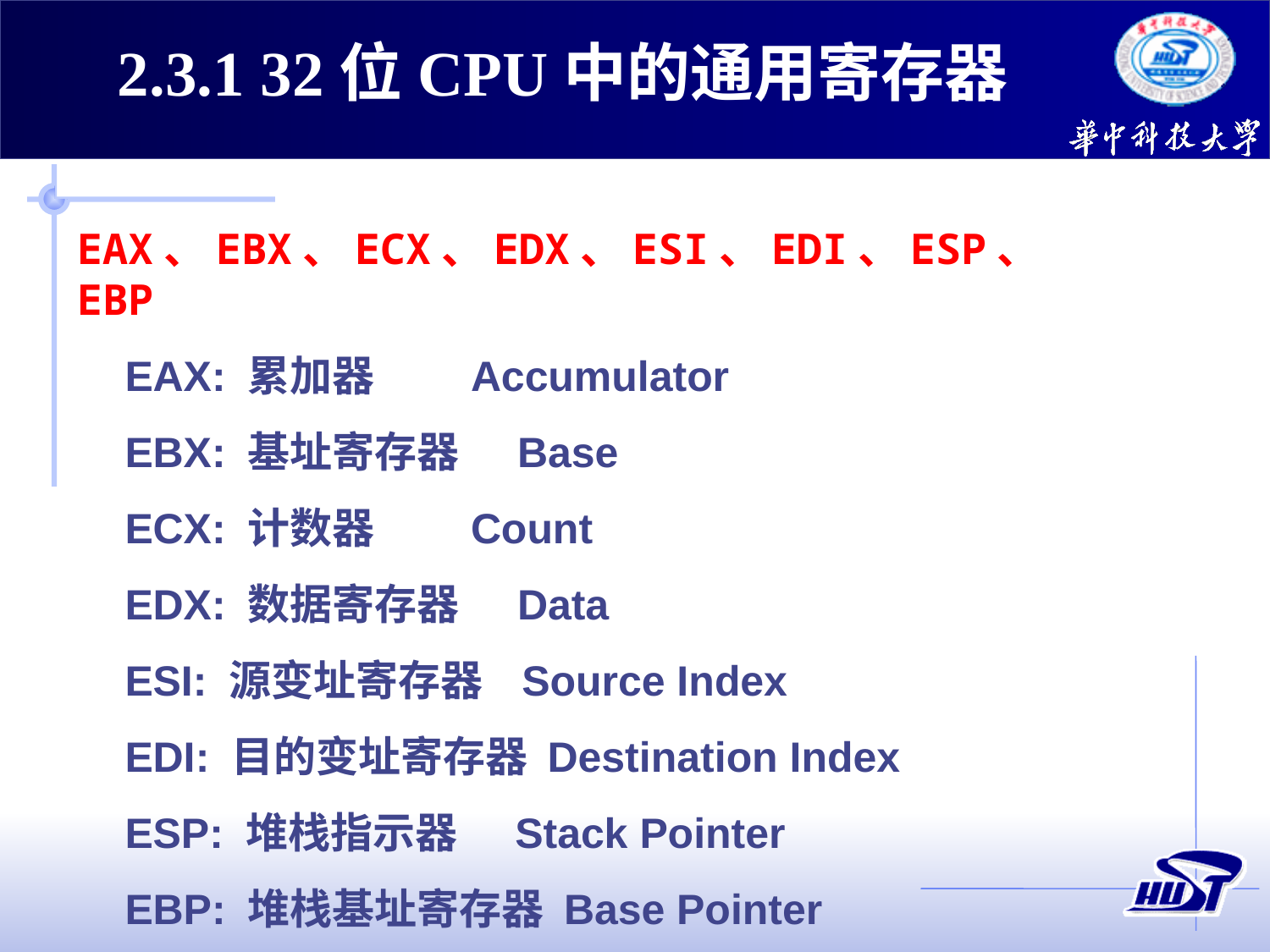

2.3.1 32位CPU中的通用寄存器
EAX、EBX、ECX、EDX、ESI、EDI、ESP、EBP
    EAX: 累加器         Accumulator
    EBX: 基址寄存器     Base
    ECX: 计数器         Count
    EDX: 数据寄存器     Data
    ESI: 源变址寄存器   Source Index
    EDI: 目的变址寄存器 Destination Index
    ESP: 堆栈指示器     Stack Pointer
    EBP: 堆栈基址寄存器 Base Pointer